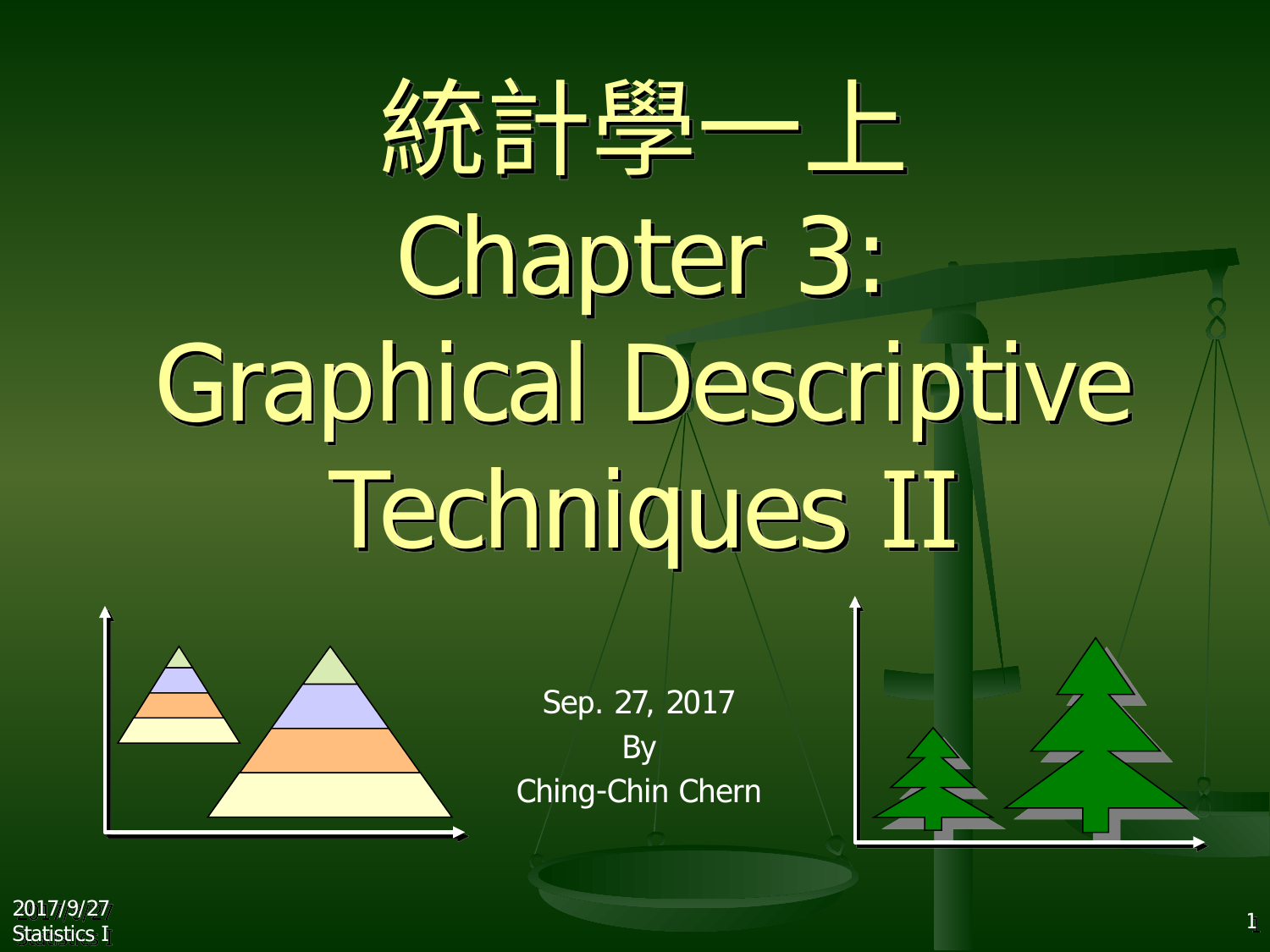

# 統計學一上 Chapter 3: Graphical Descriptive Techniques II

Sep. 27, 2017
By
Ching-Chin Chern
2017/9/27
Statistics I
1